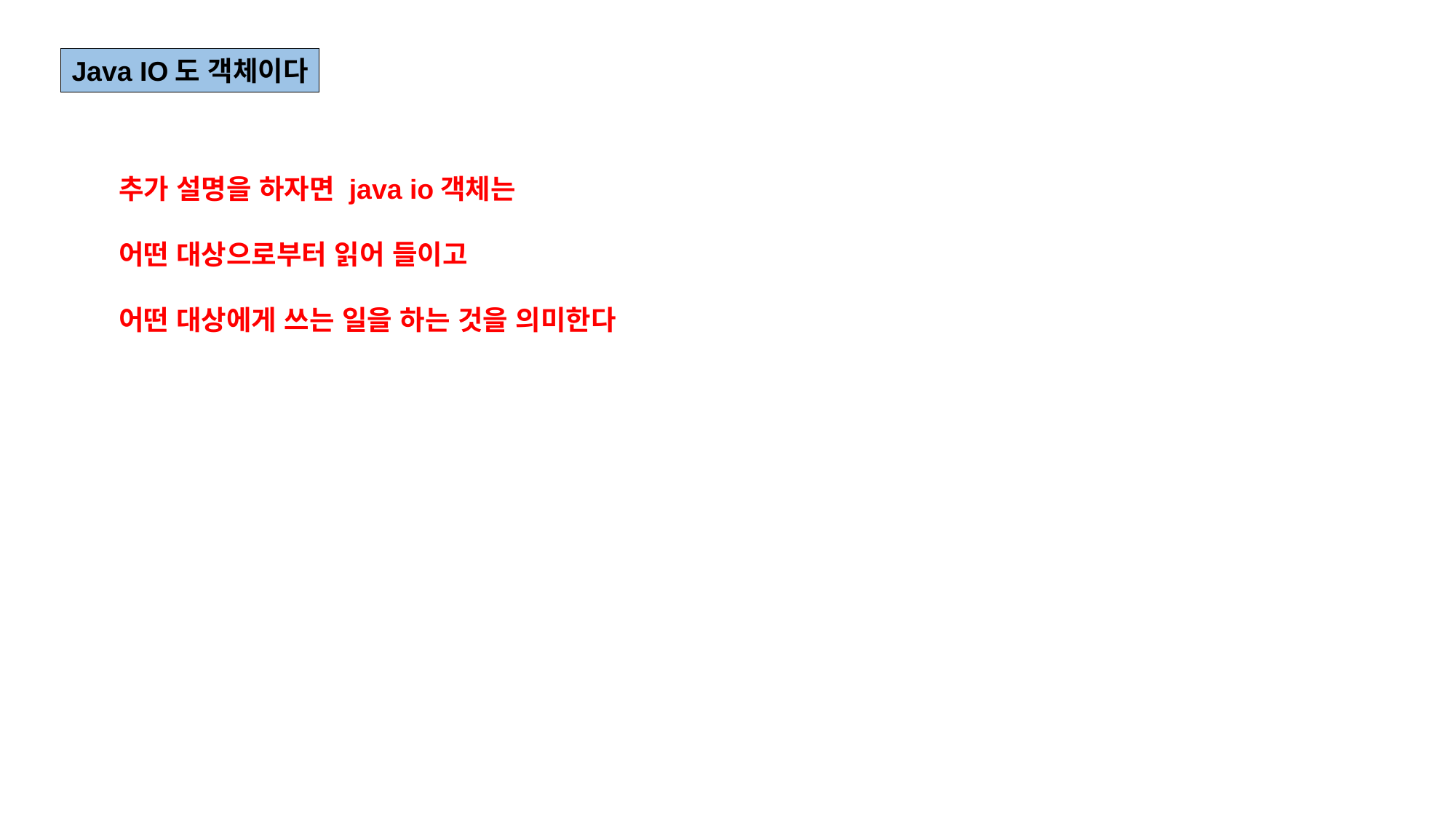

Java IO도 객체이다
추가 설명을 하자면 java io객체는

어떤 대상으로부터 읽어 들이고

어떤 대상에게 쓰는 일을 하는 것을 의미한다